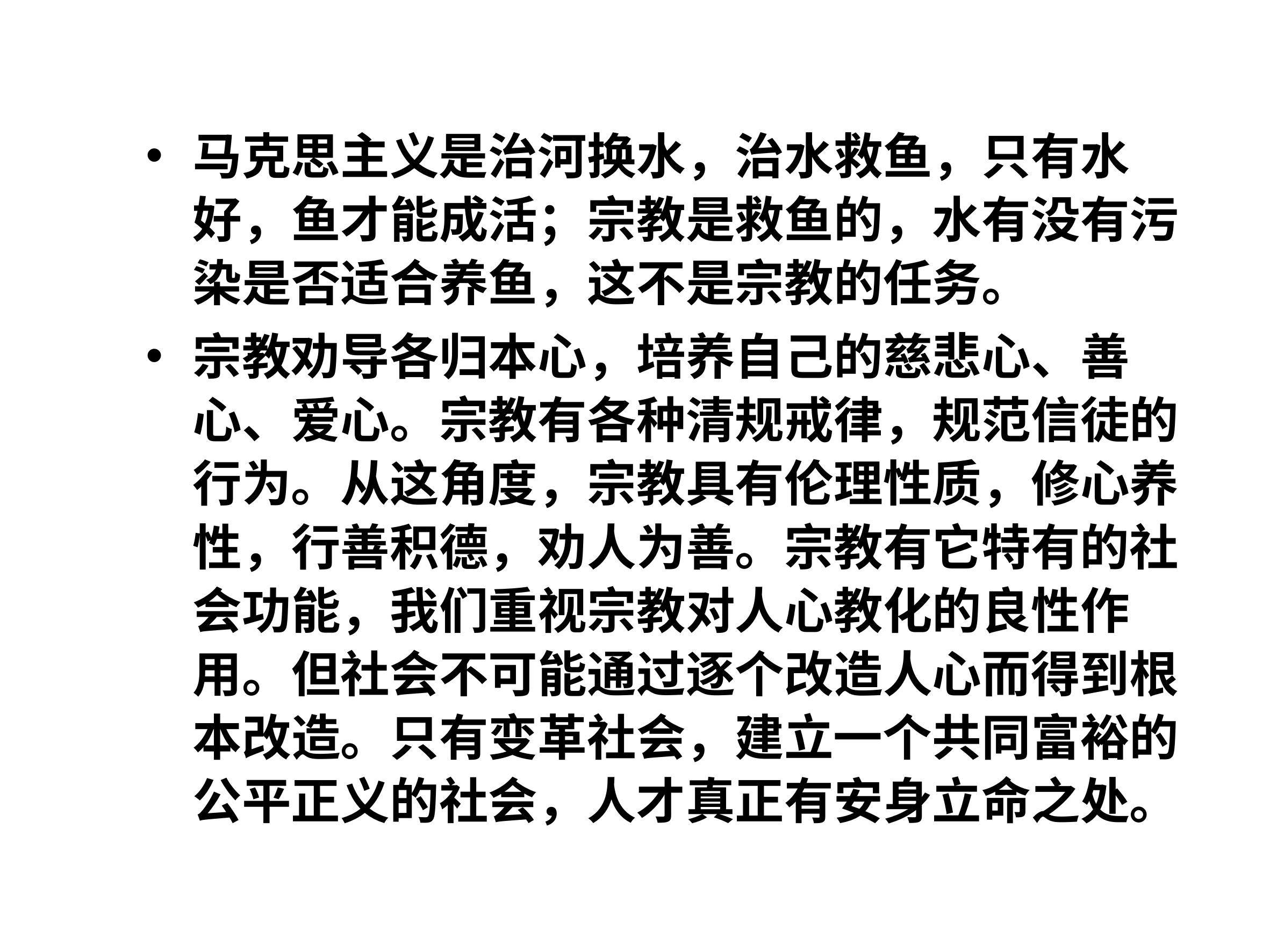

马克思主义是治河换水，治水救鱼，只有水好，鱼才能成活；宗教是救鱼的，水有没有污染是否适合养鱼，这不是宗教的任务。
宗教劝导各归本心，培养自己的慈悲心、善心、爱心。宗教有各种清规戒律，规范信徒的行为。从这角度，宗教具有伦理性质，修心养性，行善积德，劝人为善。宗教有它特有的社会功能，我们重视宗教对人心教化的良性作用。但社会不可能通过逐个改造人心而得到根本改造。只有变革社会，建立一个共同富裕的公平正义的社会，人才真正有安身立命之处。